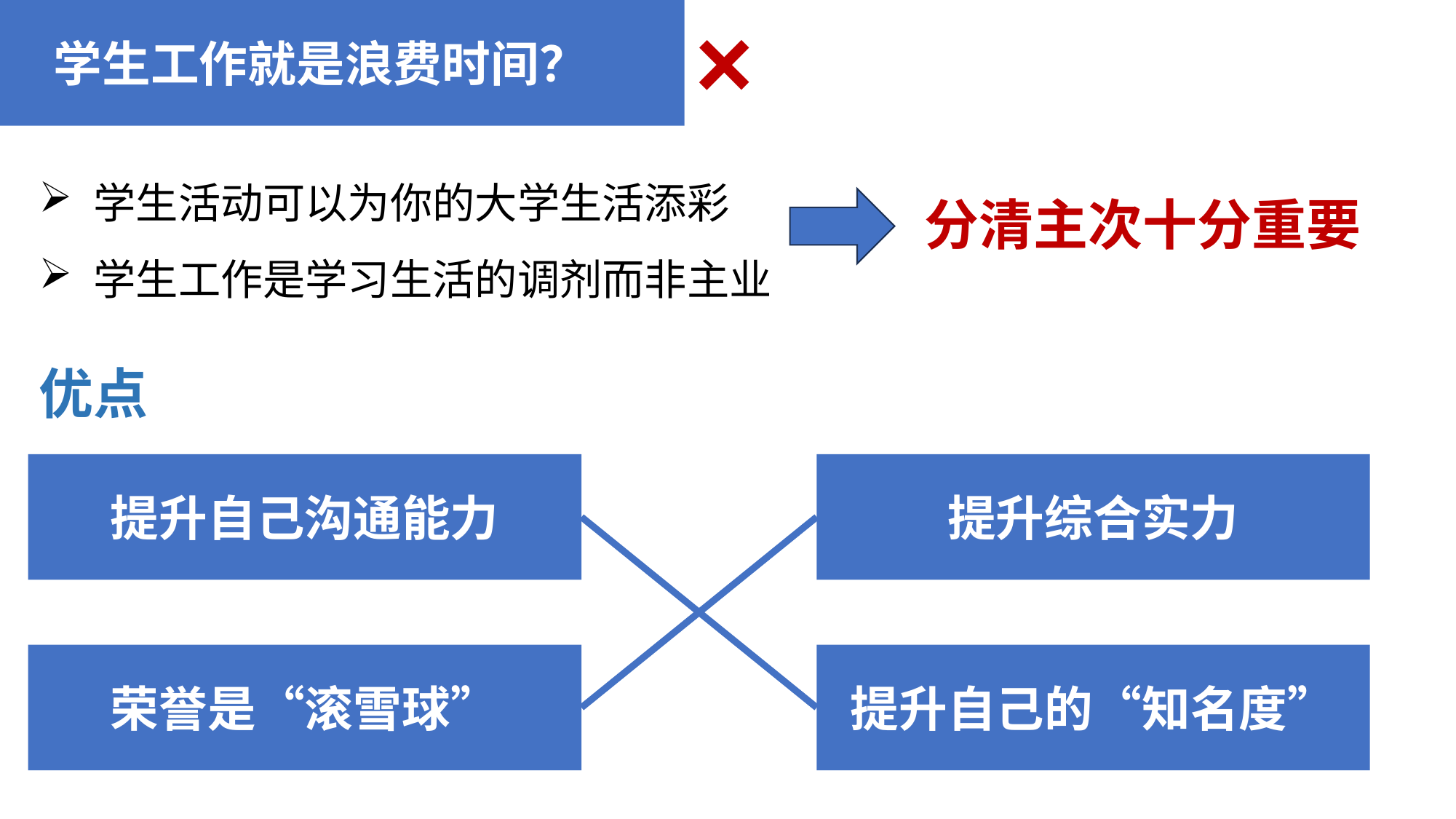

×
学生工作就是浪费时间？
学生活动可以为你的大学生活添彩
学生工作是学习生活的调剂而非主业
分清主次十分重要

优点
提升自己沟通能力
提升综合实力
荣誉是“滚雪球”
提升自己的“知名度”